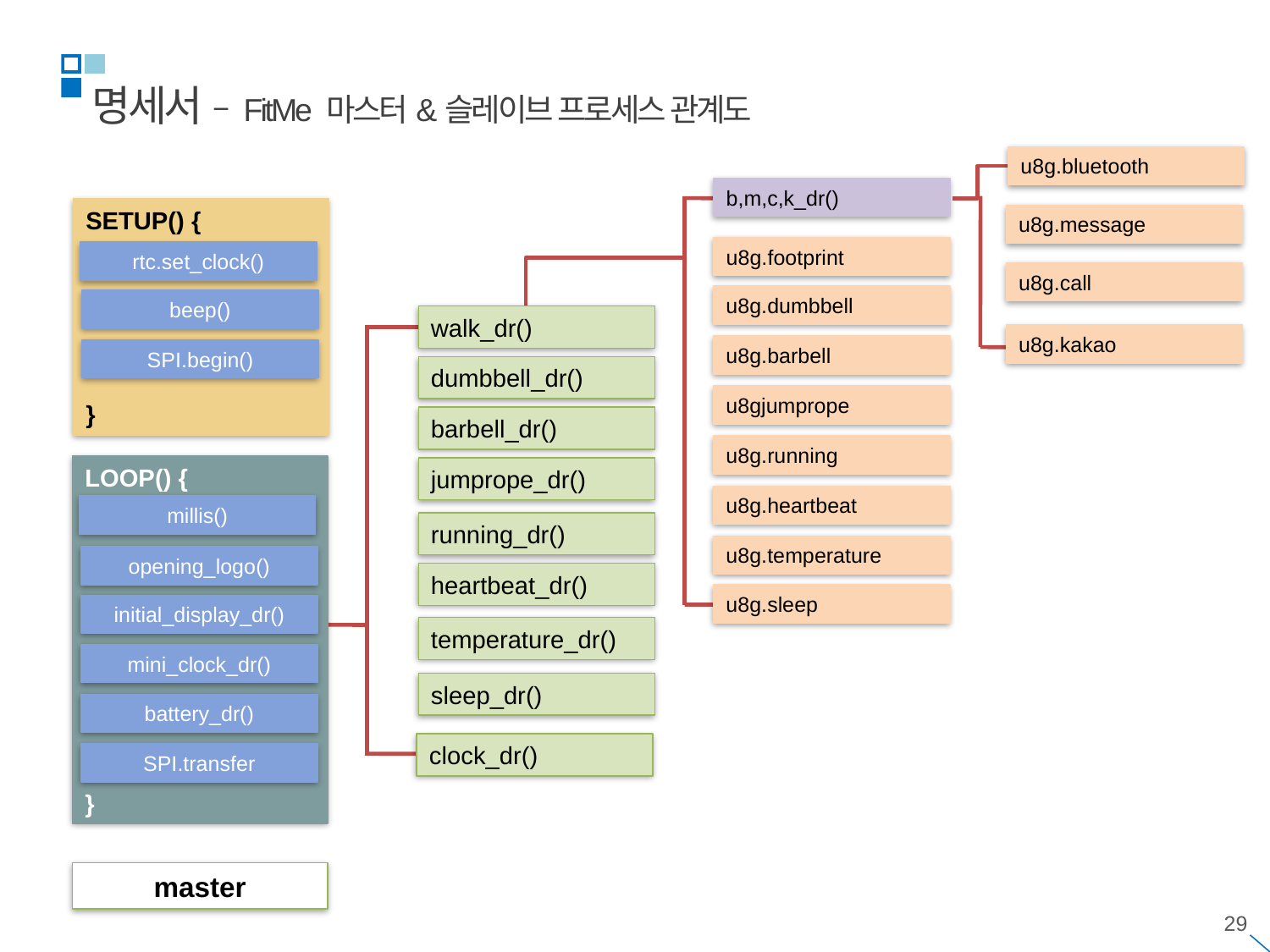

명세서 – FitMe 마스터&슬레이브 프로세스 관계도
u8g.bluetooth
b,m,c,k_dr()
u8g.footprint
u8g.dumbbell
u8g.barbell
u8gjumprope
u8g.running
u8g.heartbeat
u8g.temperature
u8g.sleep
SETUP() {

}
rtc.set_clock()
beep()
SPI.begin()
u8g.message
u8g.call
walk_dr()
dumbbell_dr()
barbell_dr()
jumprope_dr()
running_dr()
heartbeat_dr()
temperature_dr()
sleep_dr()
clock_dr()
u8g.kakao
LOOP() {

}
millis()
opening_logo()
initial_display_dr()
mini_clock_dr()
battery_dr()
SPI.transfer
master